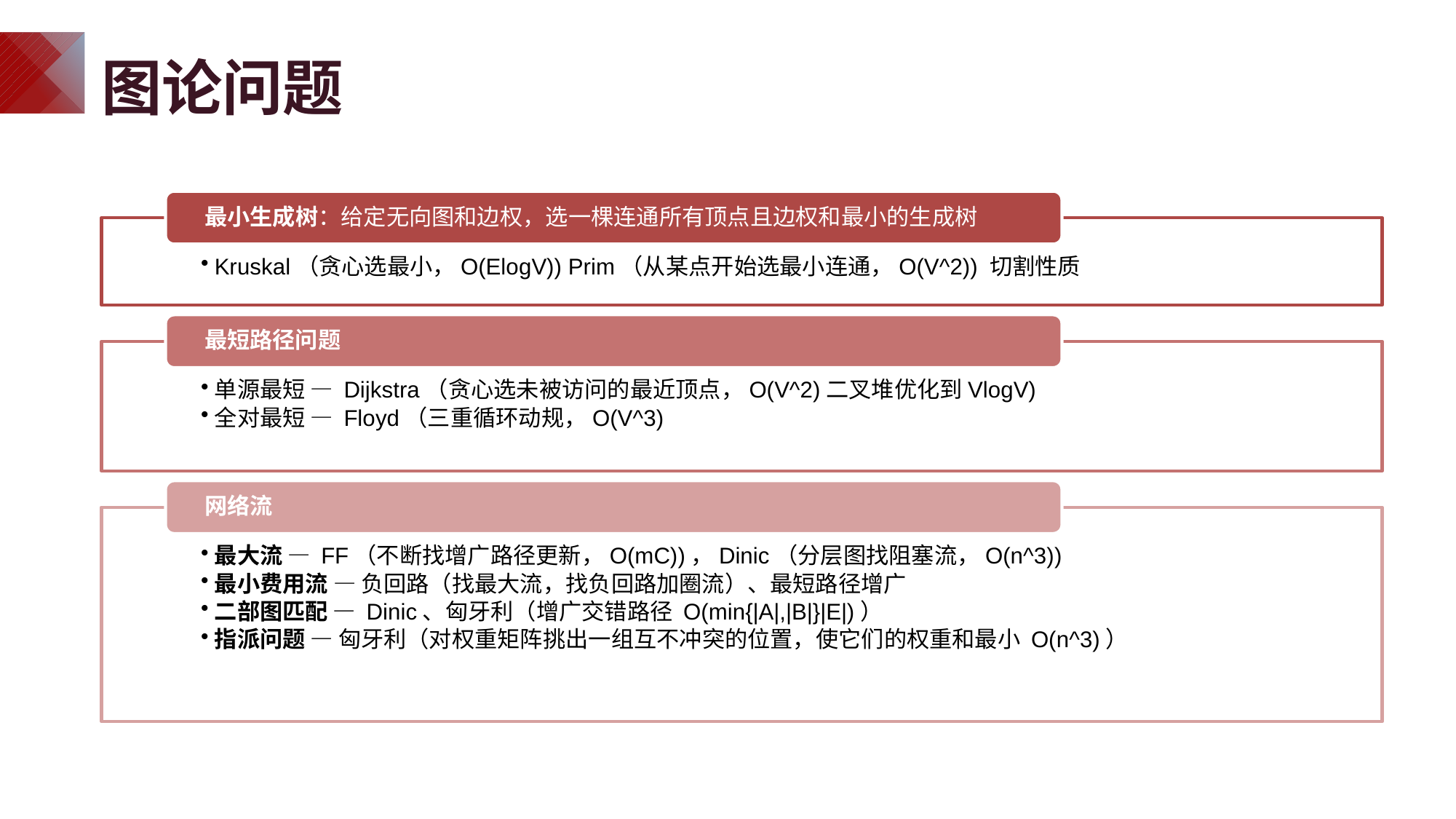

图论问题
Kruskal（贪心选最小，O(ElogV)) Prim（从某点开始选最小连通，O(V^2)) 切割性质
最小生成树：给定无向图和边权，选一棵连通所有顶点且边权和最小的生成树
单源最短 — Dijkstra（贪心选未被访问的最近顶点，O(V^2)二叉堆优化到VlogV)
全对最短 — Floyd（三重循环动规，O(V^3)
最短路径问题
最大流 — FF（不断找增广路径更新，O(mC))，Dinic（分层图找阻塞流，O(n^3))
最小费用流 — 负回路（找最大流，找负回路加圈流）、最短路径增广
二部图匹配 — Dinic、匈牙利（增广交错路径 O(min{|A|,|B|}|E|)）
指派问题 — 匈牙利（对权重矩阵挑出一组互不冲突的位置，使它们的权重和最小 O(n^3)）
网络流